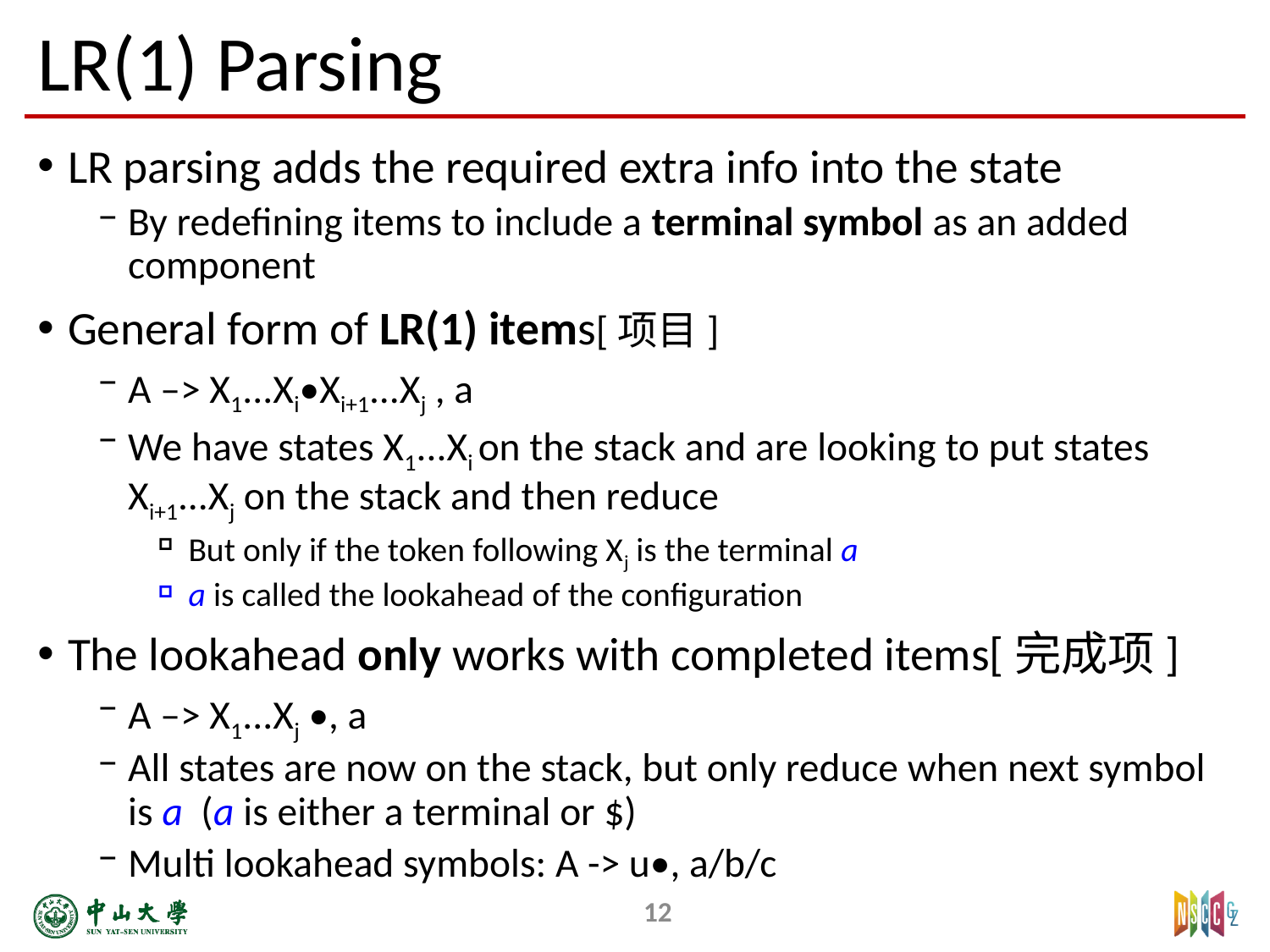

# LR(1) Parsing
LR parsing adds the required extra info into the state
By redefining items to include a terminal symbol as an added component
General form of LR(1) items[项目]
A –> X1...Xi•Xi+1...Xj , a
We have states X1...Xi on the stack and are looking to put states Xi+1...Xj on the stack and then reduce
But only if the token following Xj is the terminal a
a is called the lookahead of the configuration
The lookahead only works with completed items[完成项]
A –> X1...Xj •, a
All states are now on the stack, but only reduce when next symbol is a  (a is either a terminal or $)
Multi lookahead symbols: A -> u•, a/b/c
12